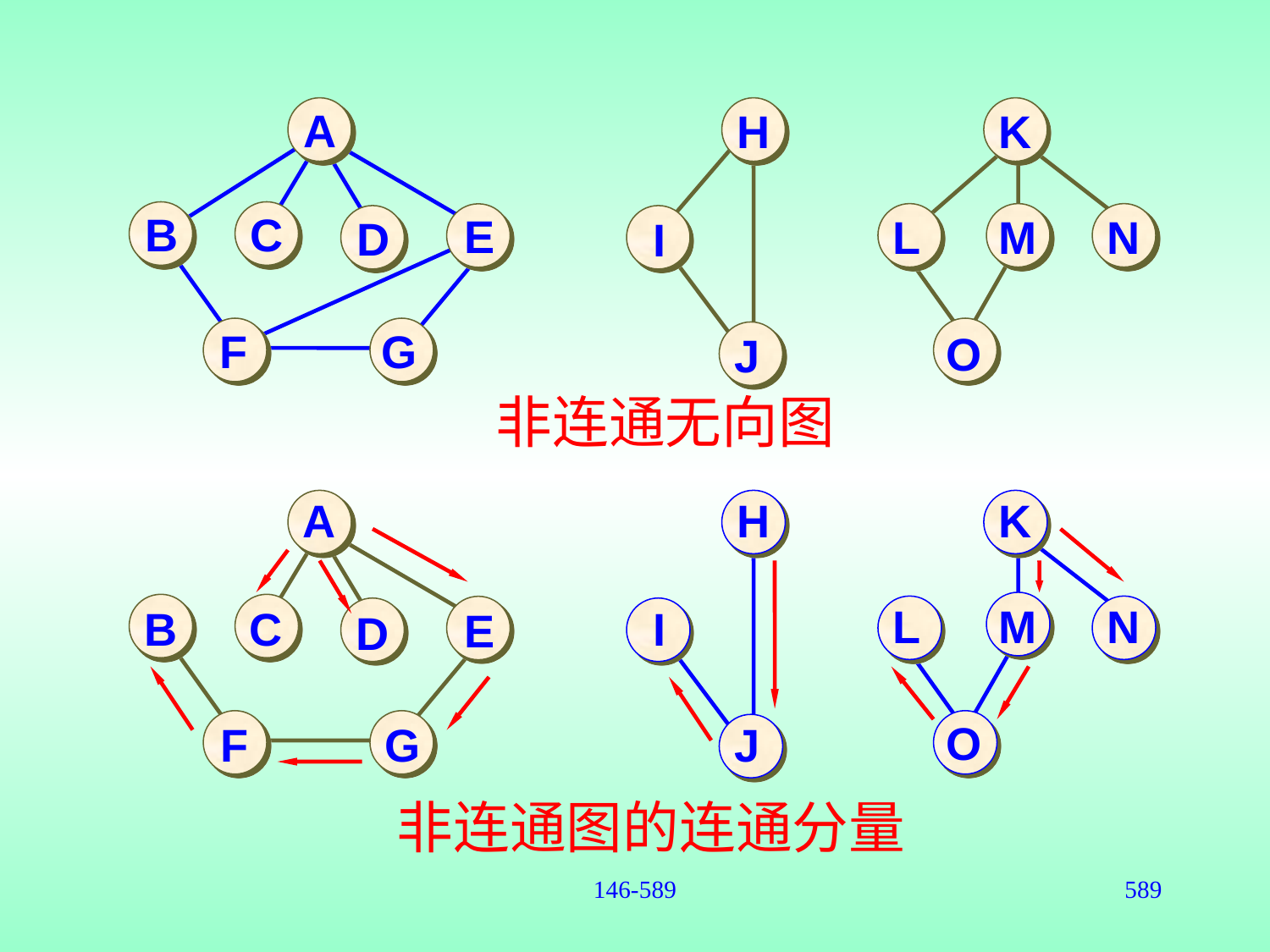

A

B
C

E
D

F
G

H

I

J

K

L
M
N

O

非连通无向图
A
H
K

L
M
N

B
C
I

E

D

O
F
G
J

非连通图的连通分量
146-589
589